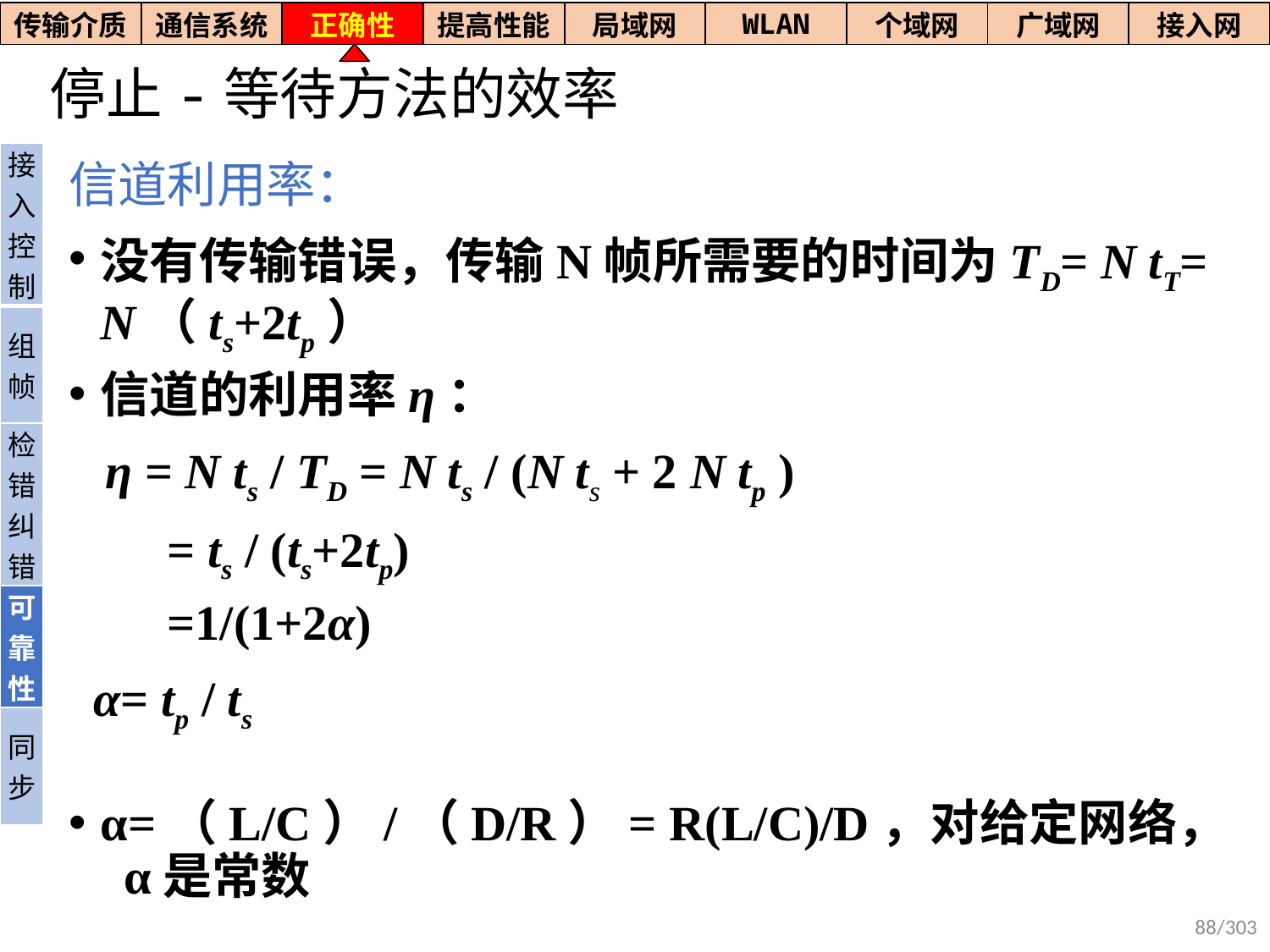

| 传输介质 | 通信系统 | 正确性 | 提高性能 | 局域网 | WLAN | 个域网 | 广域网 | 接入网 |
| --- | --- | --- | --- | --- | --- | --- | --- | --- |

# 停止-等待方法的效率
| 接入控制 |
| --- |
| 组帧 |
| 检错纠错 |
| 可靠性 |
| 同步 |
信道利用率：
没有传输错误，传输N帧所需要的时间为TD= N tT= N（ts+2tp）
信道的利用率η：
   η = N ts / TD = N ts / (N ts + 2 N tp )
        = ts / (ts+2tp)
        =1/(1+2α)
  α= tp / ts

α=（L/C）/（D/R）= R(L/C)/D，对给定网络， α是常数

88/303